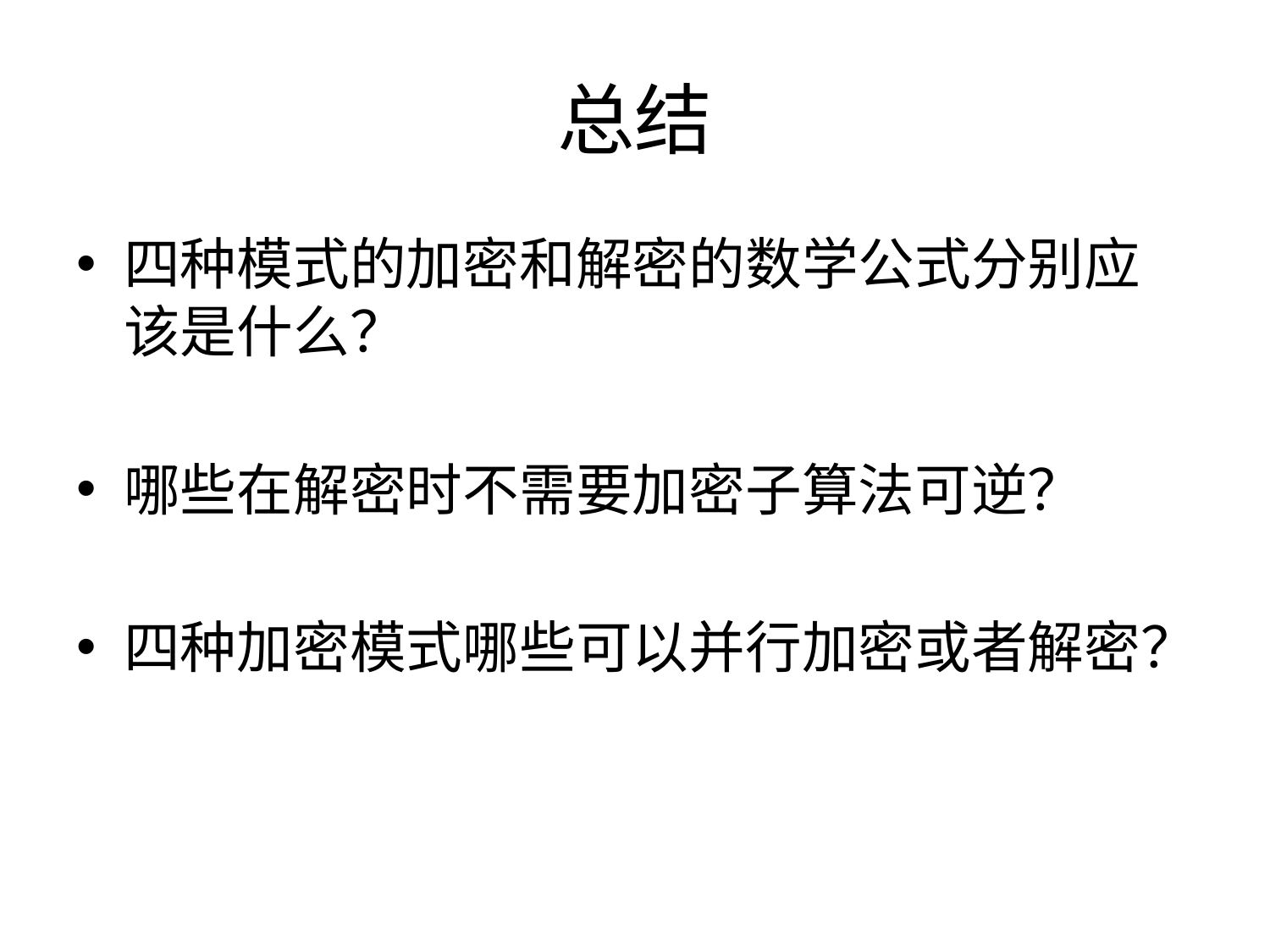

# 总结
四种模式的加密和解密的数学公式分别应该是什么？

哪些在解密时不需要加密子算法可逆？

四种加密模式哪些可以并行加密或者解密？